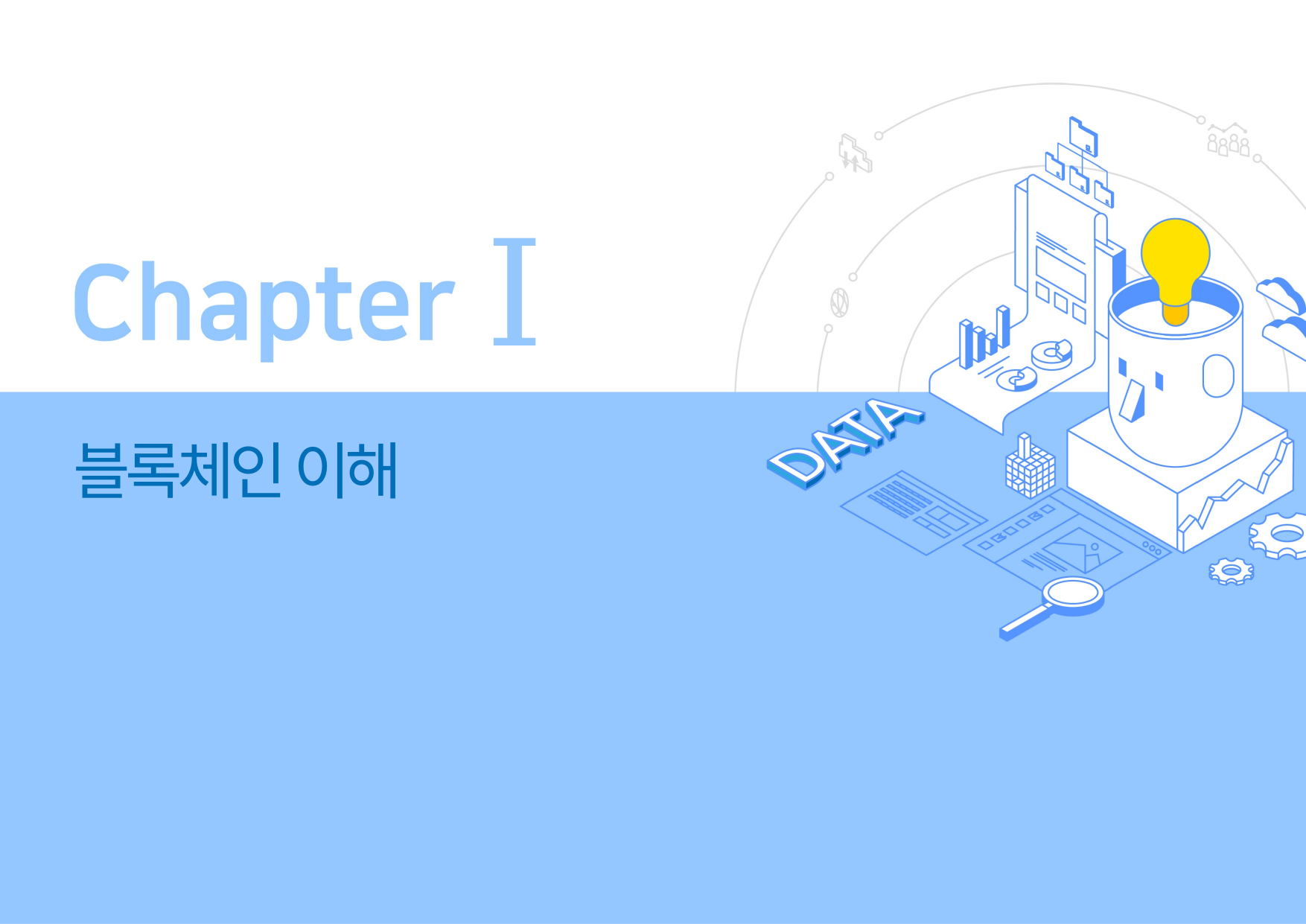

Ⅰ
블록체인 이해
1. P2P 네트워크 (Peer to Peer Network)
2. 지갑 (Wallet)
3. 블록 체인 (Bock Chain)
4. 채굴 (Mining)
5. 비트코인 거래(Transaction) 과정